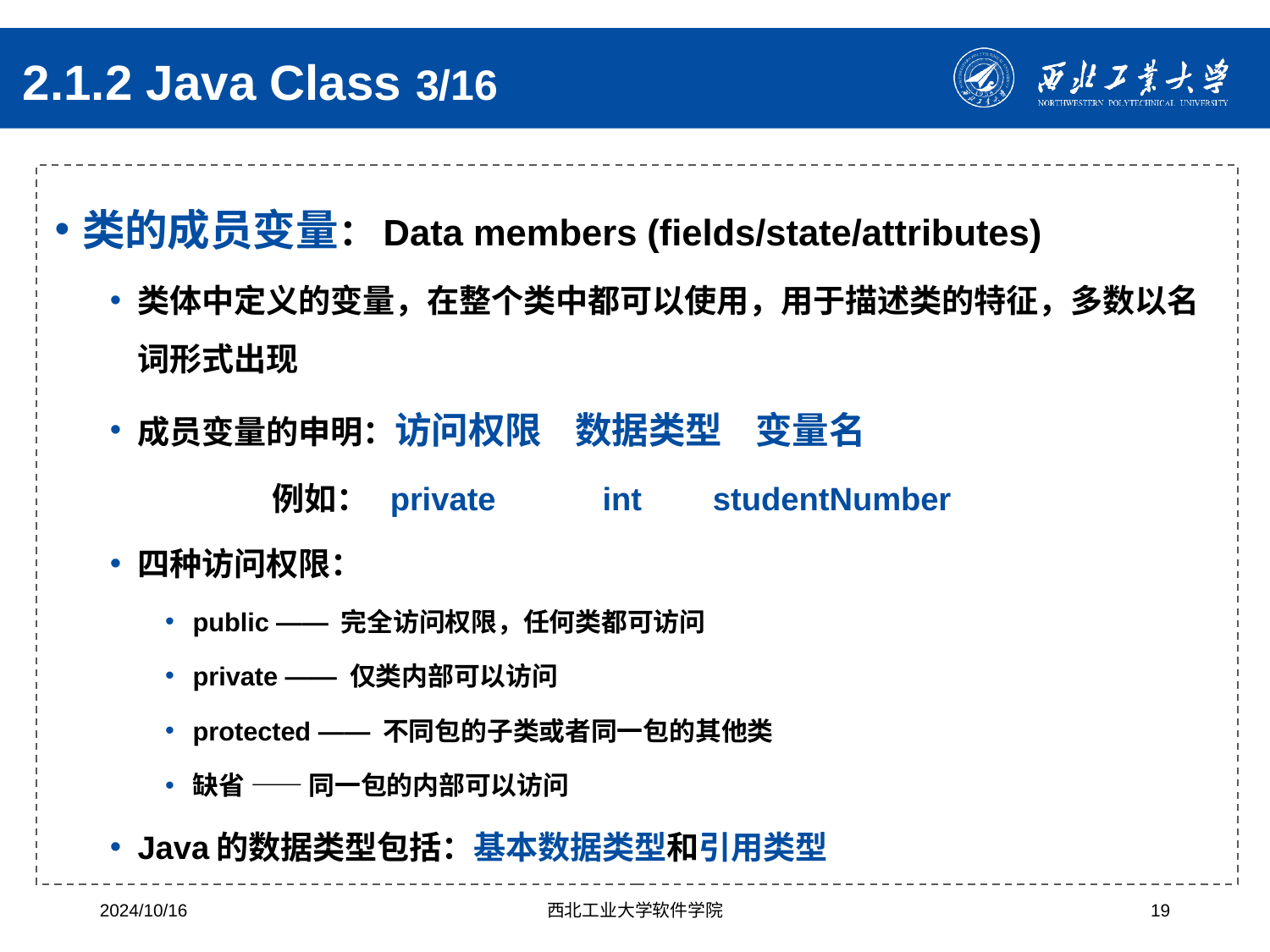

# 2.1.2 Java Class 3/16
类的成员变量：Data members (fields/state/attributes)
类体中定义的变量，在整个类中都可以使用，用于描述类的特征，多数以名词形式出现
成员变量的申明：访问权限    数据类型    变量名
                     例如：  private            int        studentNumber
四种访问权限：
public —— 完全访问权限，任何类都可访问
private —— 仅类内部可以访问
protected —— 不同包的子类或者同一包的其他类
缺省 —— 同一包的内部可以访问
Java的数据类型包括：基本数据类型和引用类型
2024/10/16
西北工业大学软件学院
19